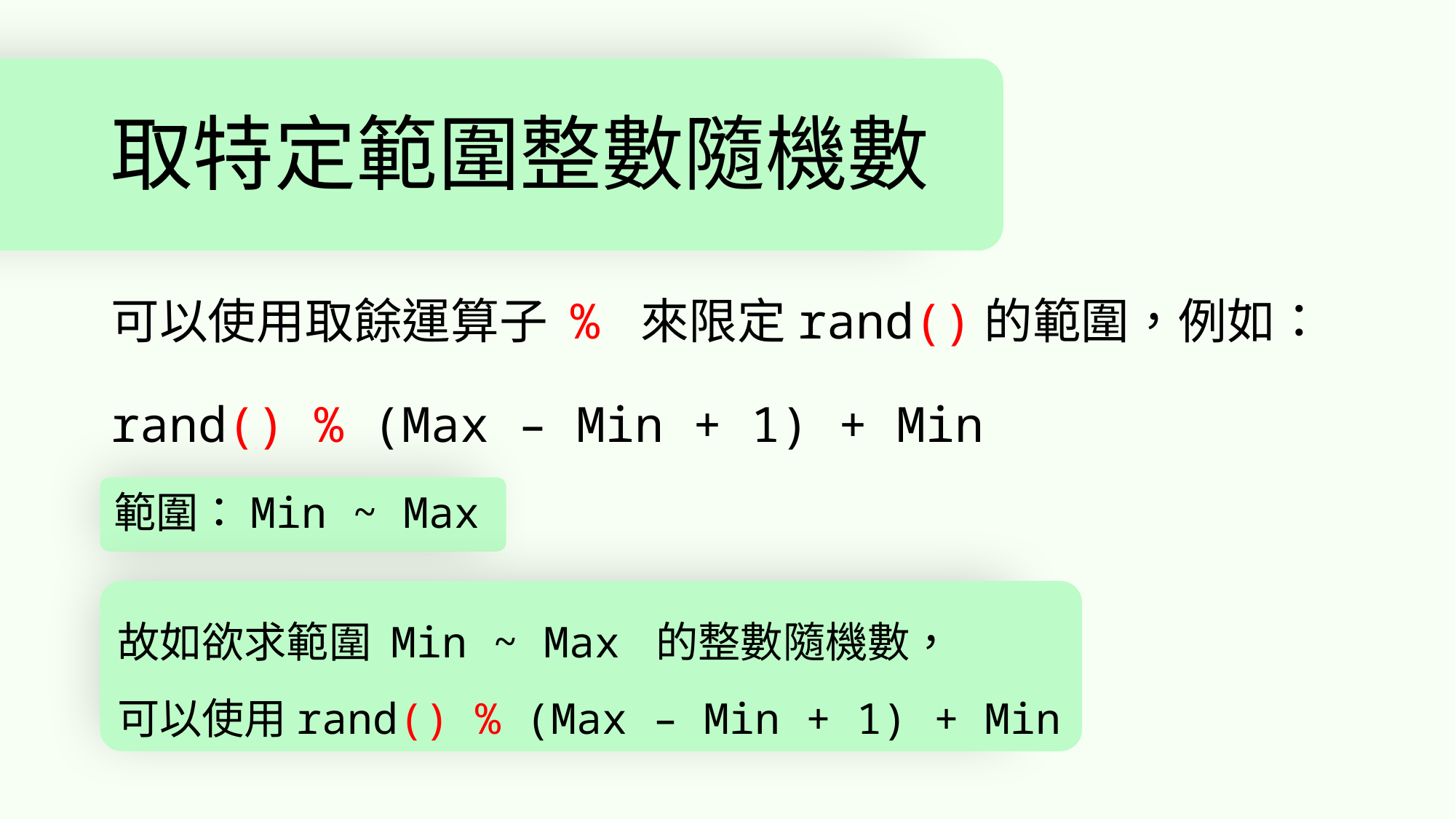

# 取特定範圍整數隨機數
可以使用取餘運算子 % 來限定rand()的範圍，例如：
rand() % (Max – Min + 1) + Min
範圍：Min ~ Max
故如欲求範圍 Min ~ Max 的整數隨機數，
可以使用rand() % (Max – Min + 1) + Min